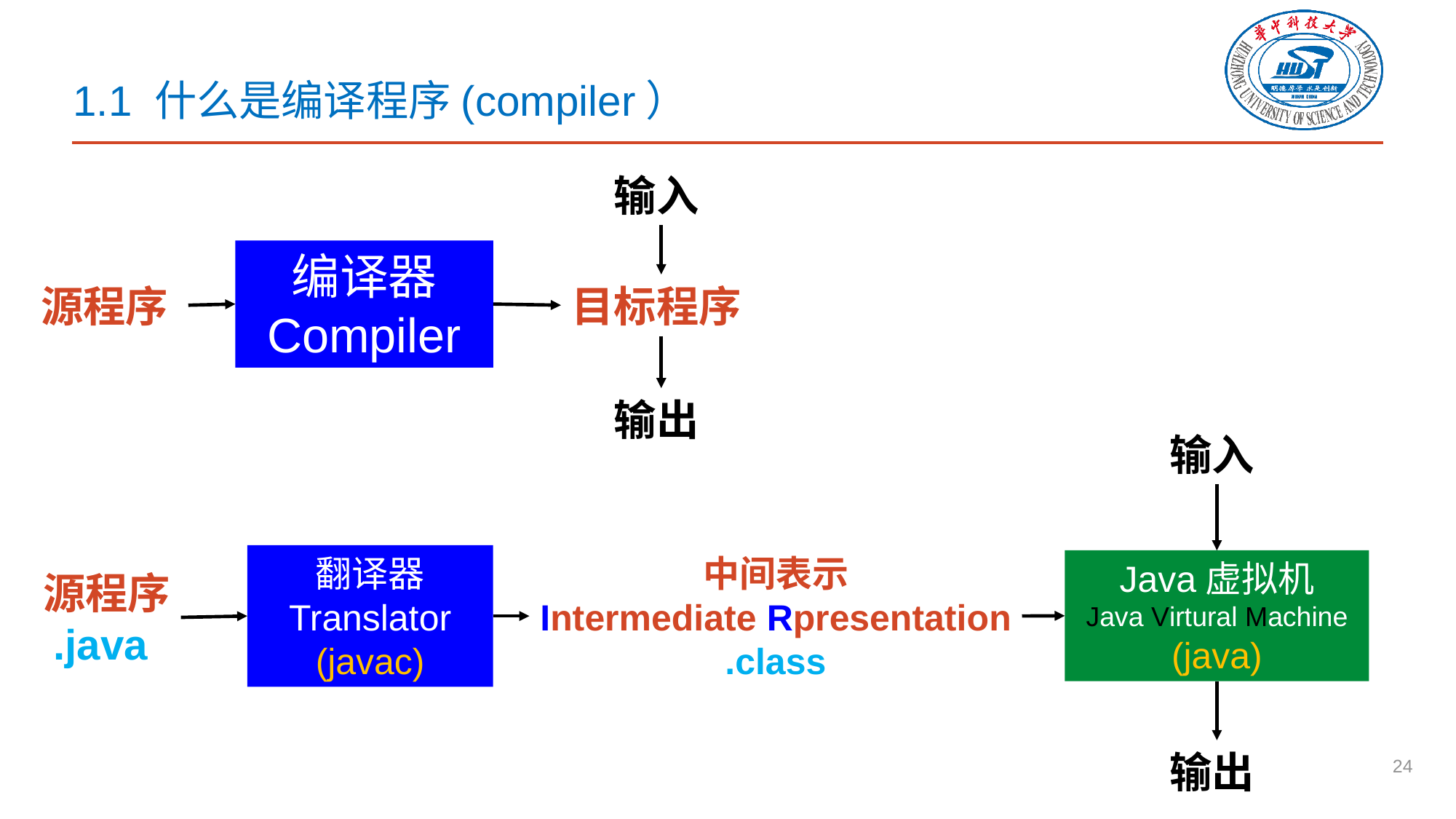

# 1.1 什么是编译程序(compiler）
输入
编译器
Compiler
源程序
目标程序
输出
输入
翻译器
Translator
(javac)
中间表示
Intermediate Rpresentation
.class
Java虚拟机
Java Virtural Machine
(java)
源程序
.java
输出
24